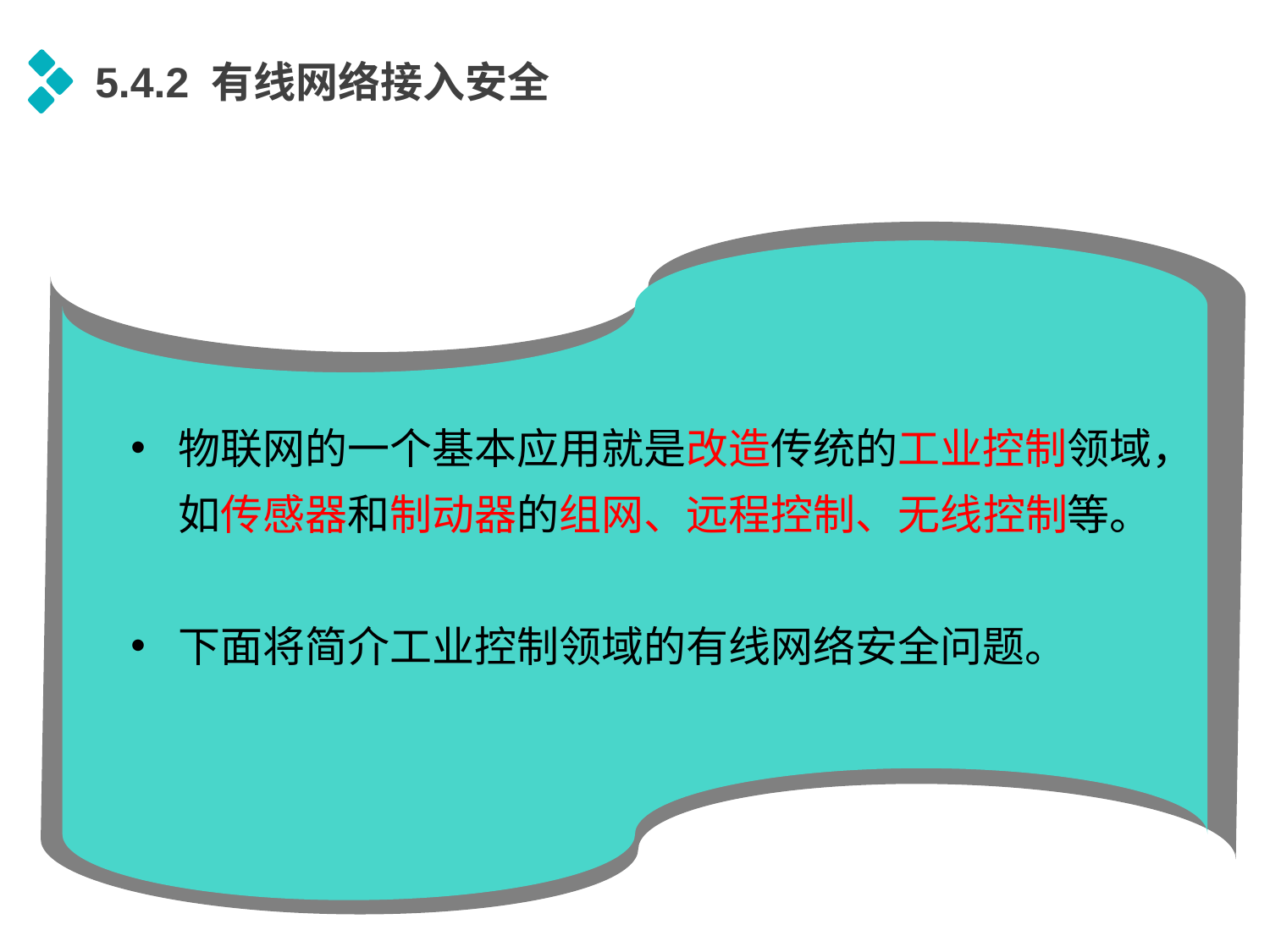

5.4.2 有线网络接入安全

物联网的一个基本应用就是改造传统的工业控制领域，如传感器和制动器的组网、远程控制、无线控制等。

下面将简介工业控制领域的有线网络安全问题。